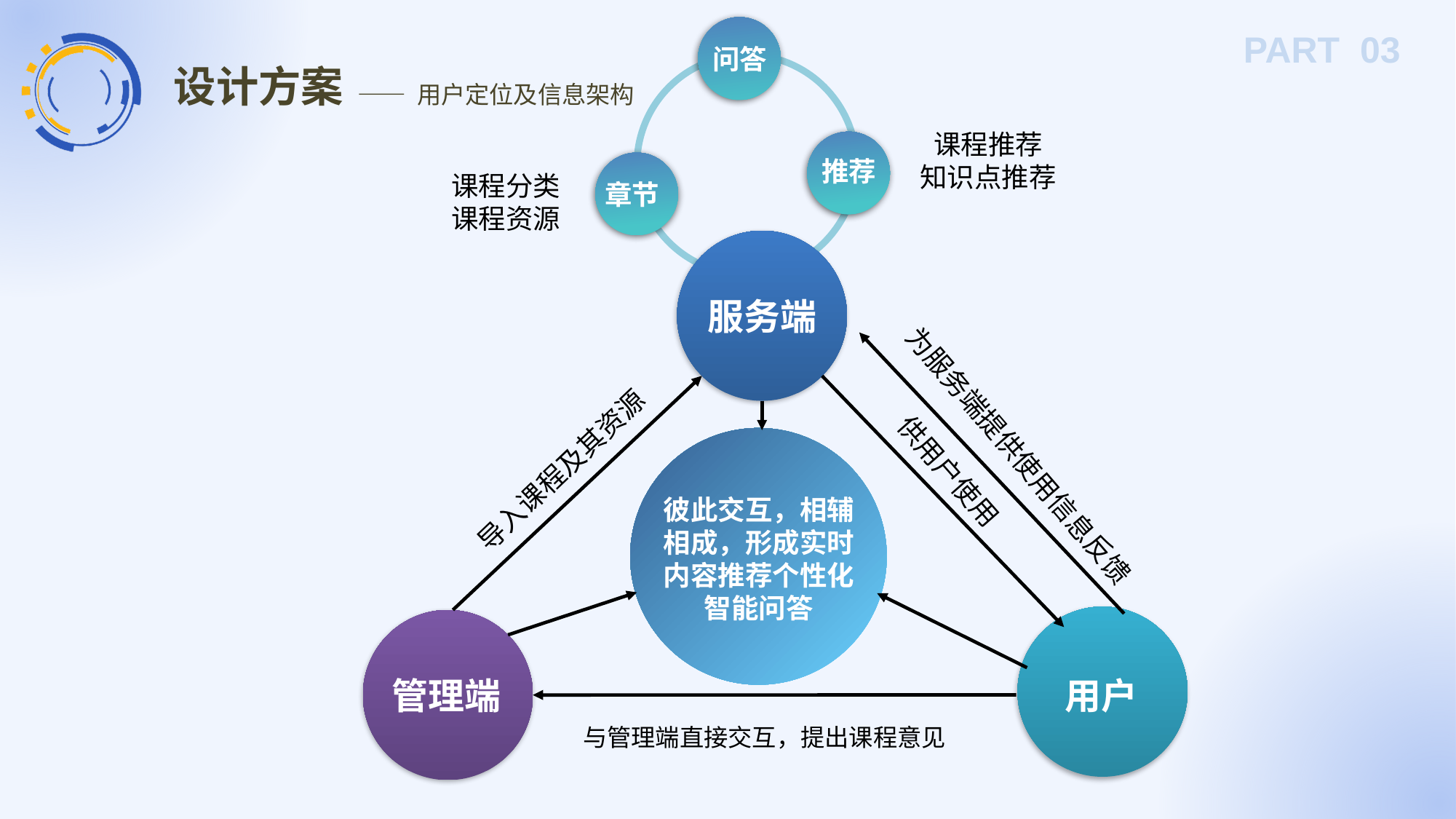

PART  03
问答
设计方案

—— 用户定位及信息架构

课程推荐
知识点推荐

推荐
课程分类课程资源
章节

服务端

为服务端提供使用信息反馈
导入课程及其资源
供用户使用
彼此交互，相辅相成，形成实时内容推荐个性化智能问答

管理端
用户
与管理端直接交互，提出课程意见